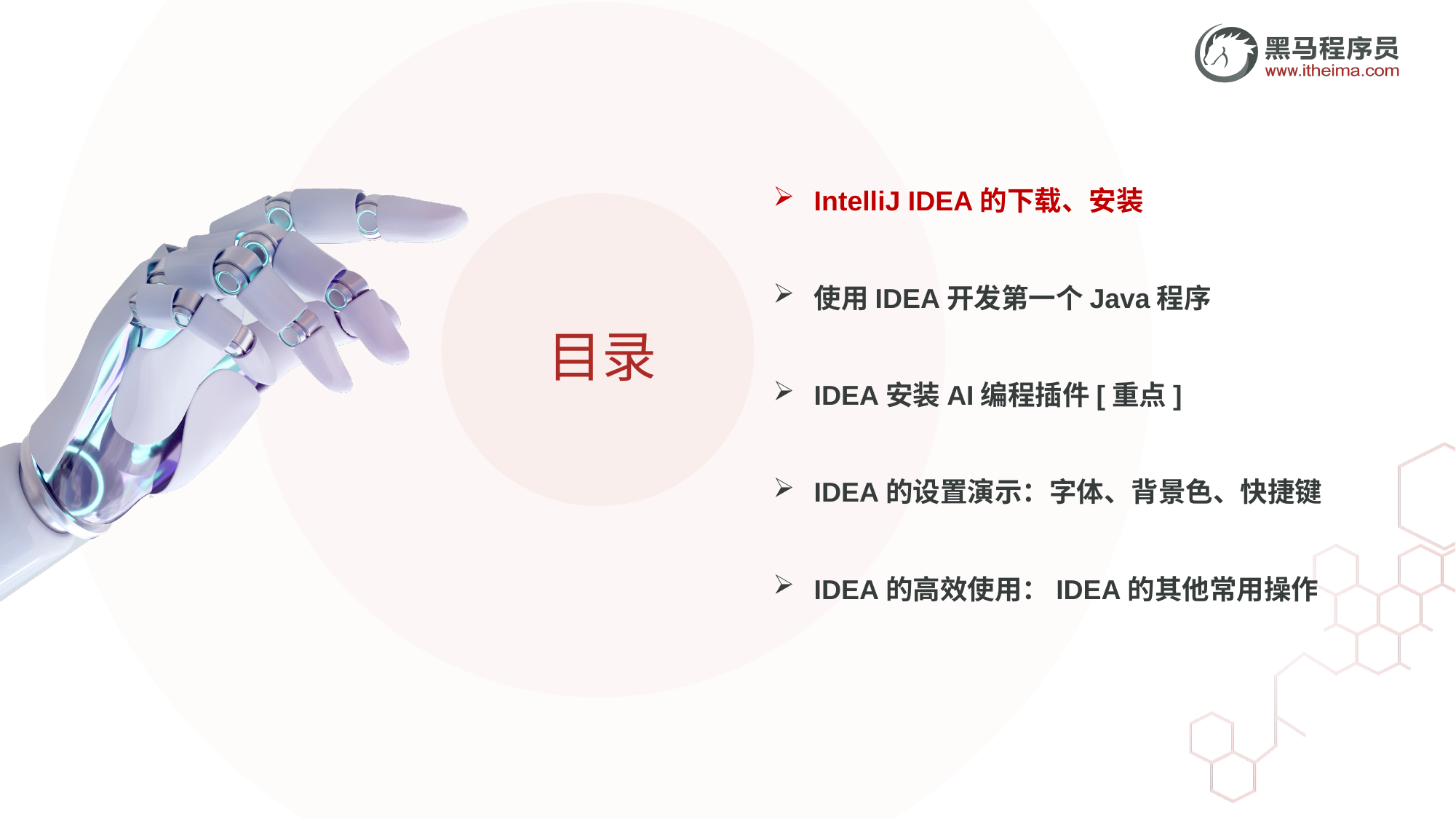

IntelliJ IDEA的下载、安装
使用IDEA开发第一个Java程序
IDEA安装AI编程插件[重点]
IDEA的设置演示：字体、背景色、快捷键
IDEA的高效使用：IDEA的其他常用操作